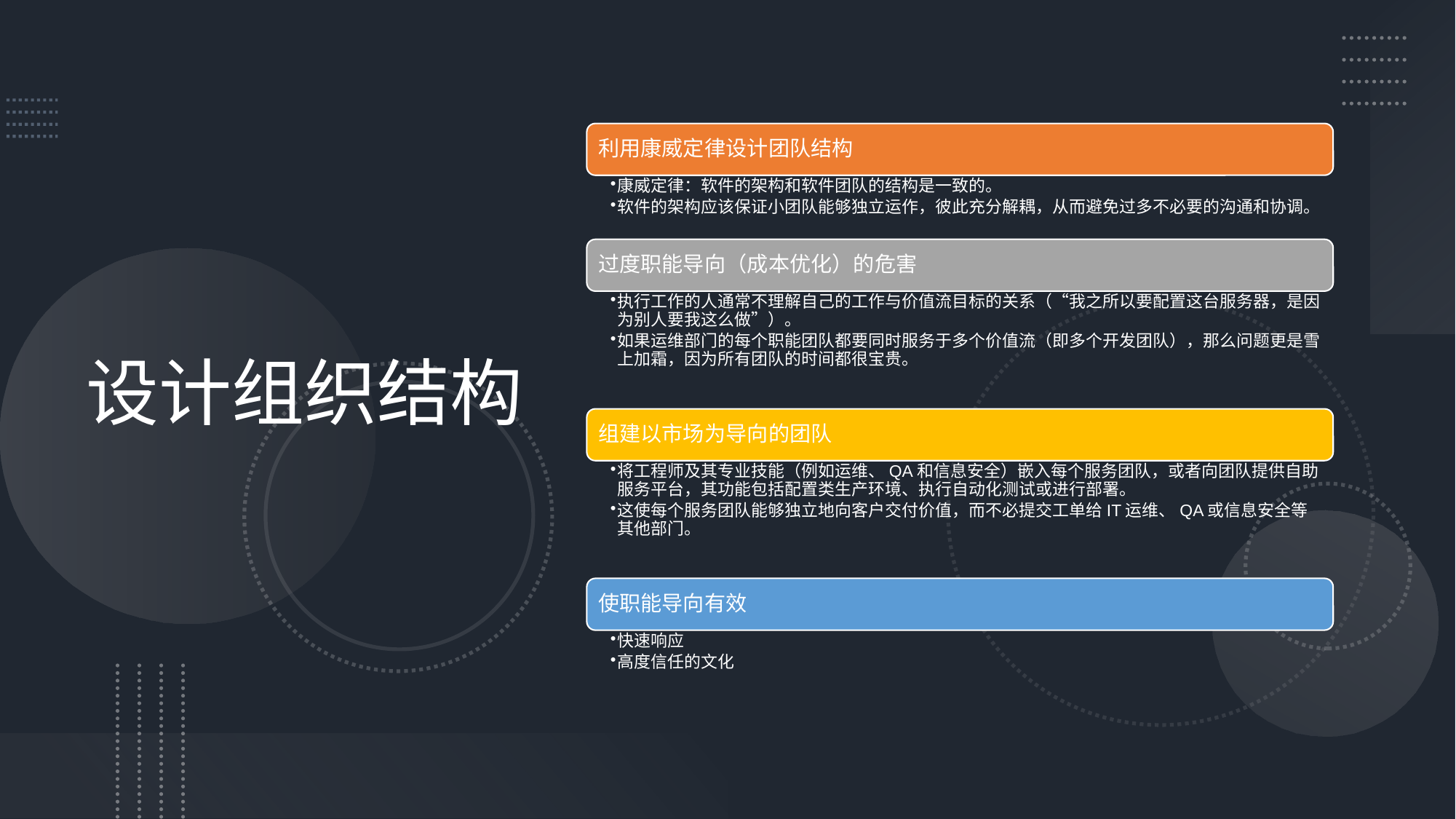

# 设计组织结构
利用康威定律设计团队结构
康威定律：软件的架构和软件团队的结构是一致的。
软件的架构应该保证小团队能够独立运作，彼此充分解耦，从而避免过多不必要的沟通和协调。
过度职能导向（成本优化）的危害
执行工作的人通常不理解自己的工作与价值流目标的关系（“我之所以要配置这台服务器，是因为别人要我这么做”）。
如果运维部门的每个职能团队都要同时服务于多个价值流（即多个开发团队），那么问题更是雪上加霜，因为所有团队的时间都很宝贵。
组建以市场为导向的团队
将工程师及其专业技能（例如运维、QA和信息安全）嵌入每个服务团队，或者向团队提供自助服务平台，其功能包括配置类生产环境、执行自动化测试或进行部署。
这使每个服务团队能够独立地向客户交付价值，而不必提交工单给IT运维、QA或信息安全等其他部门。
使职能导向有效
快速响应
高度信任的文化